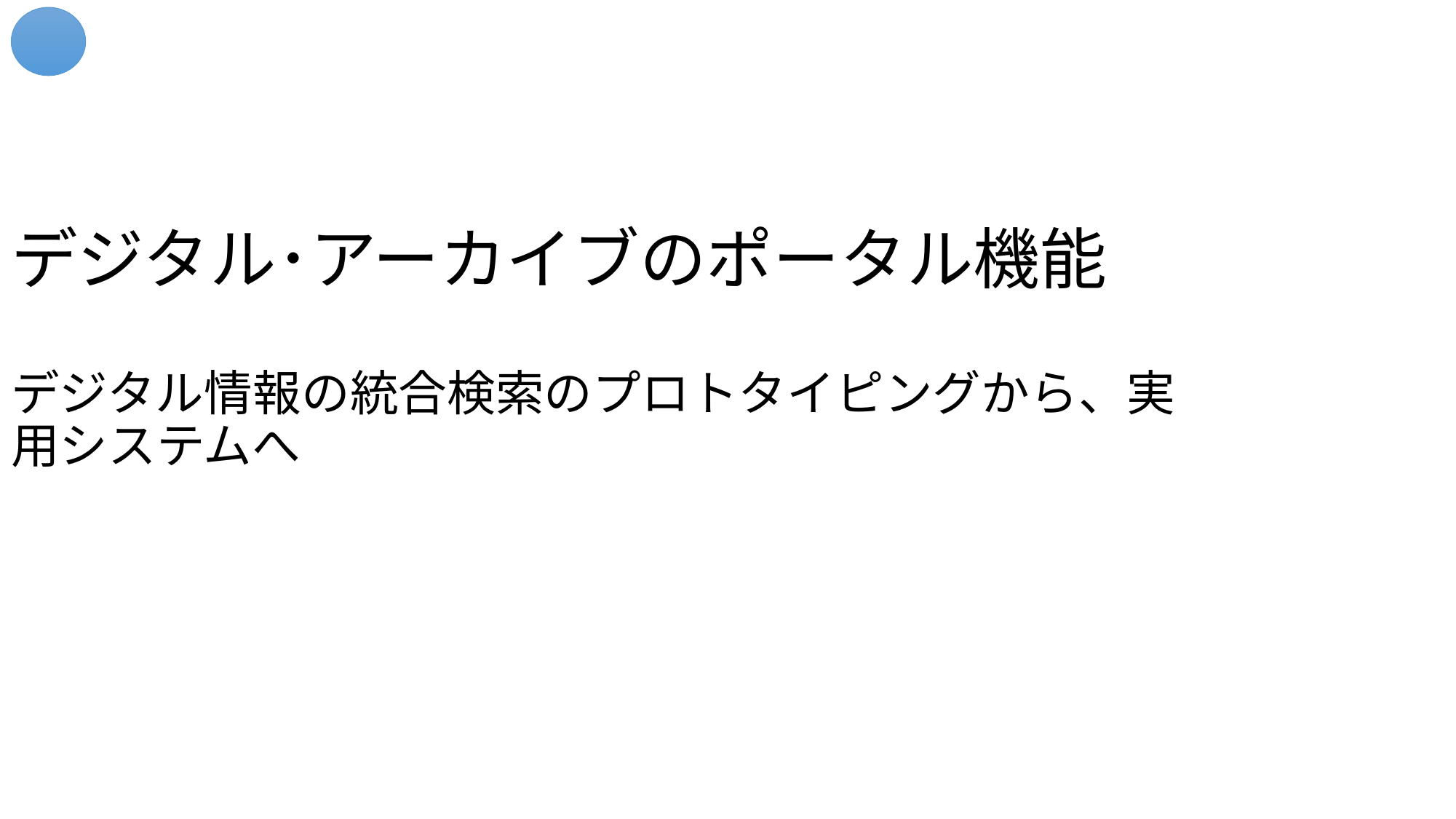

# デジタル･アーカイブのポータル機能
デジタル情報の統合検索のプロトタイピングから、実用システムへ